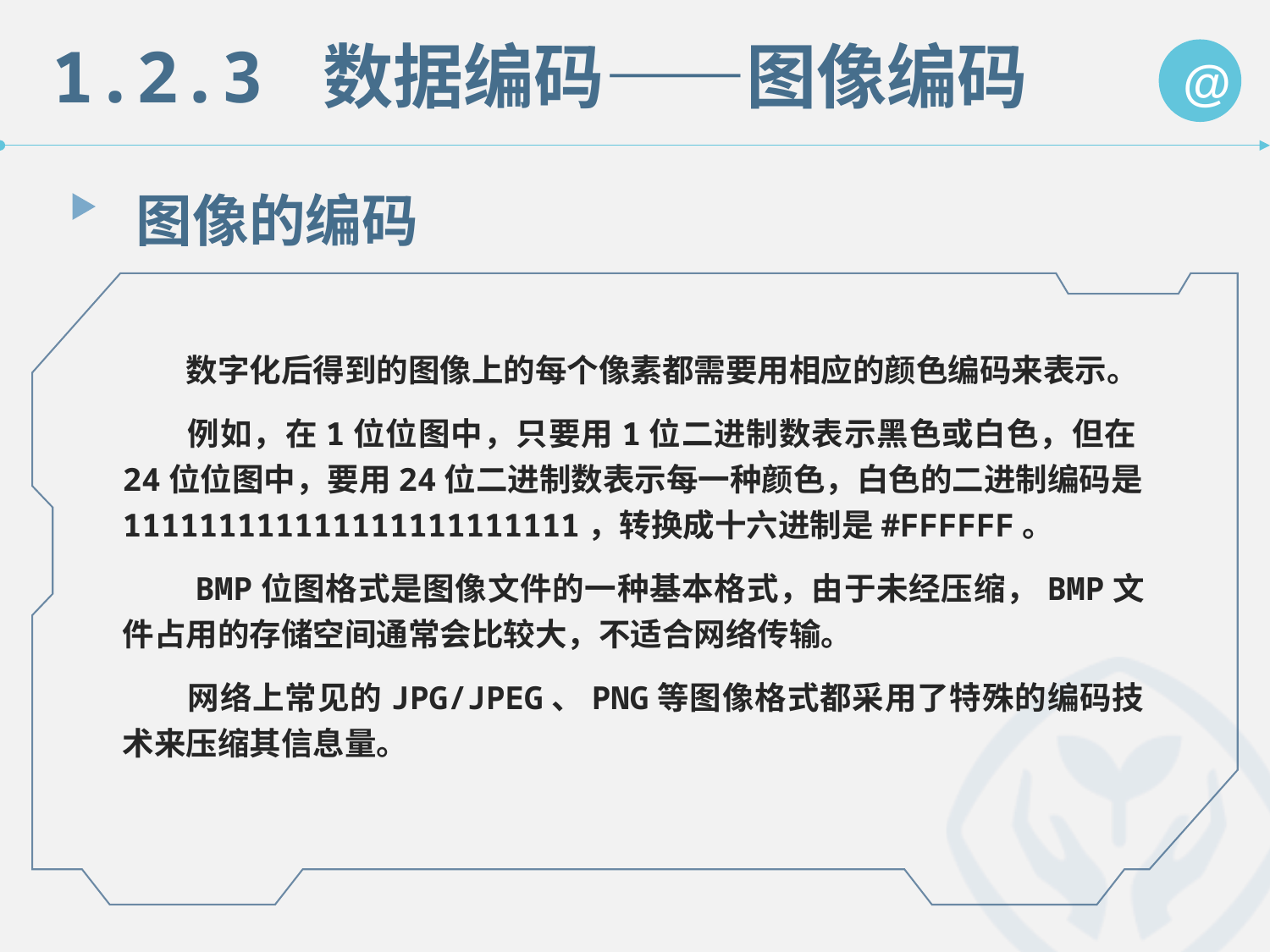

1.2.3 数据编码——图像编码
@
图像的编码

　　数字化后得到的图像上的每个像素都需要用相应的颜色编码来表示。
　　例如，在1位位图中，只要用1位二进制数表示黑色或白色，但在24位位图中，要用24位二进制数表示每一种颜色，白色的二进制编码是111111111111111111111111，转换成十六进制是#FFFFFF。
　　BMP位图格式是图像文件的一种基本格式，由于未经压缩，BMP文件占用的存储空间通常会比较大，不适合网络传输。
　　网络上常见的JPG/JPEG、PNG等图像格式都采用了特殊的编码技术来压缩其信息量。